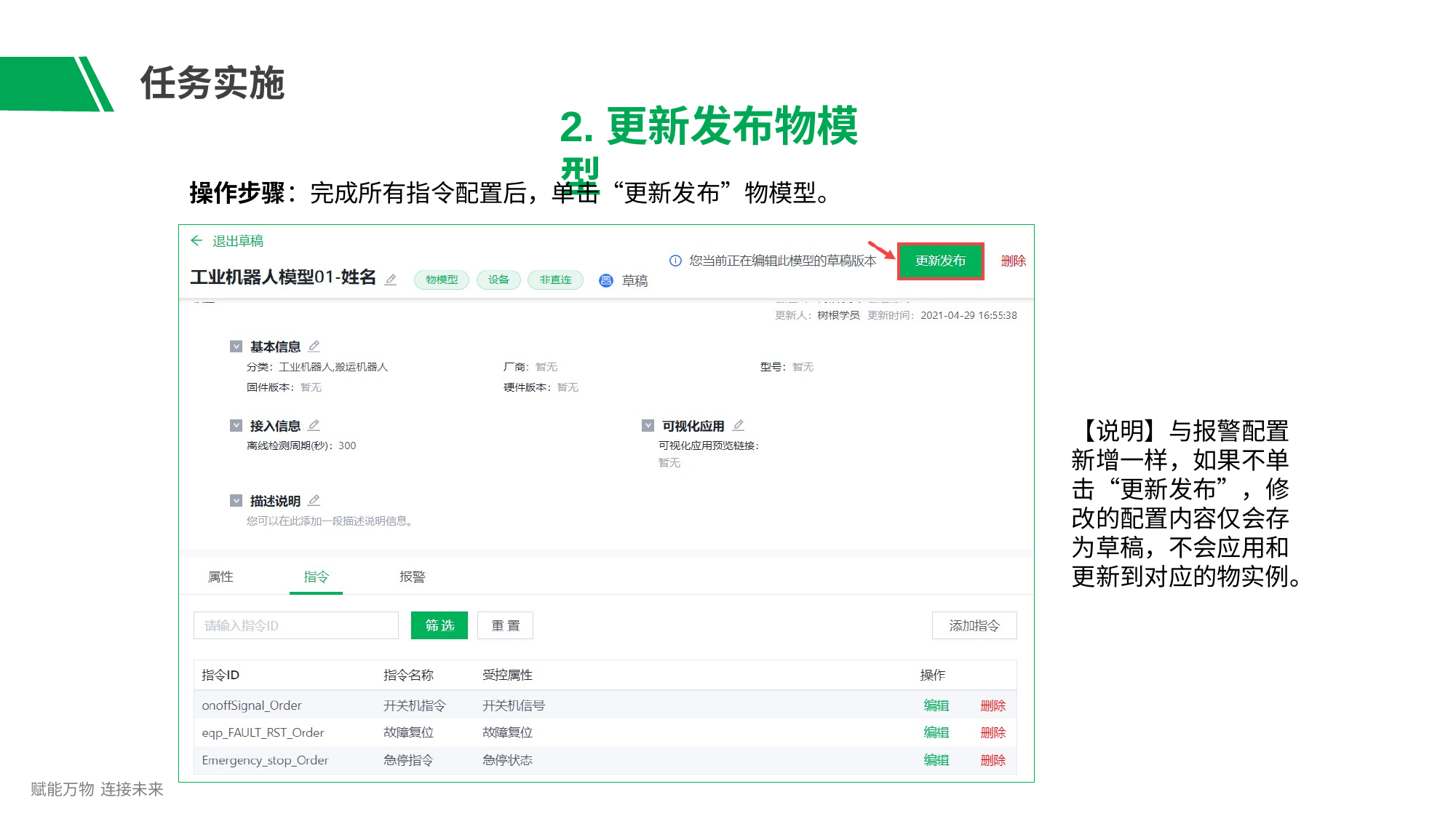

# 任务实施
2.更新发布物模型
操作步骤：完成所有指令配置后，单击“更新发布”物模型。

【说明】与报警配置 新增一样，如果不单 击“更新发布”，修 改的配置内容仅会存 为草稿，不会应用和 更新到对应的物实例。
赋能万物 连接未来